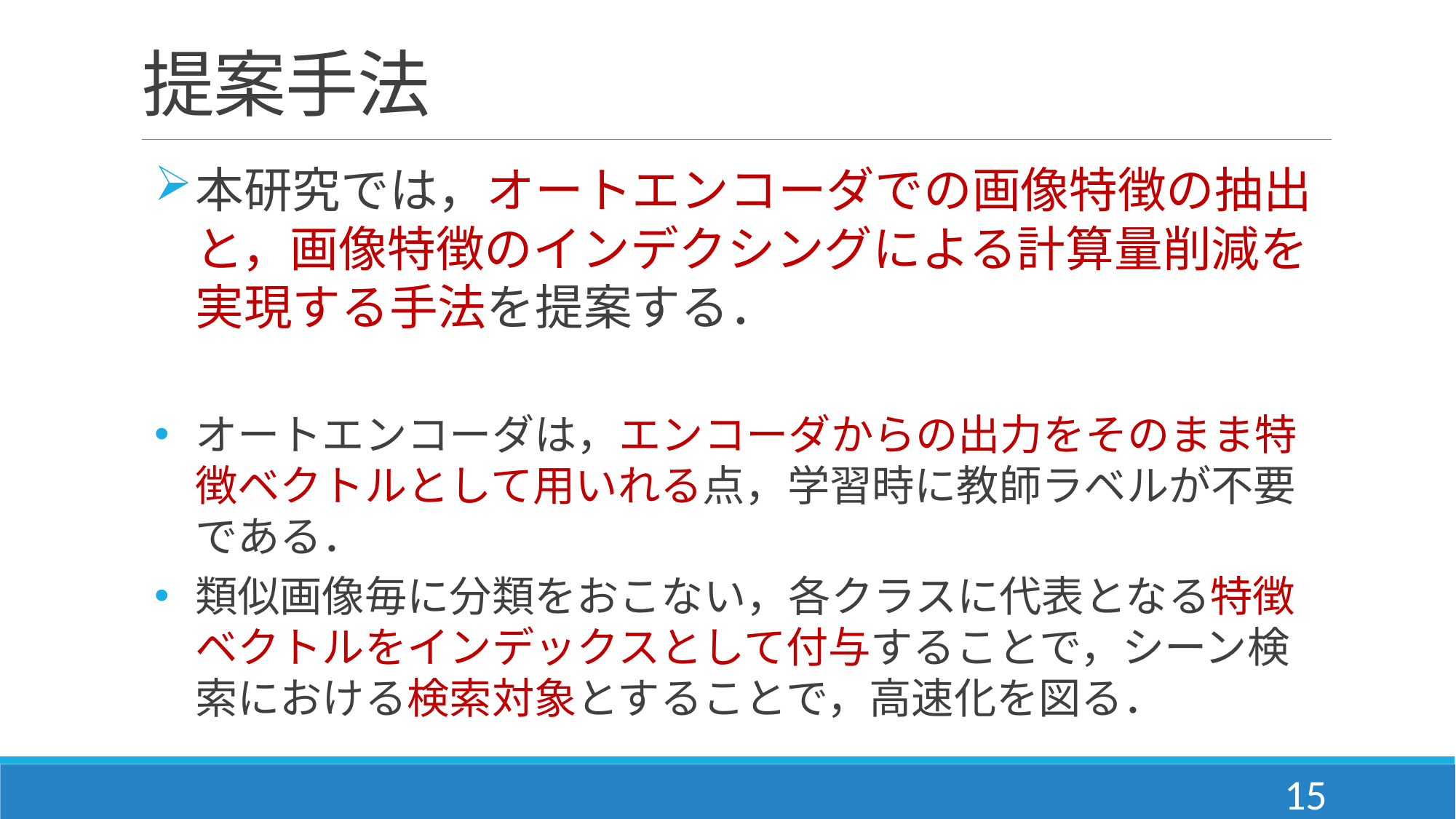

# 提案手法
本研究では，オートエンコーダでの画像特徴の抽出と，画像特徴のインデクシングによる計算量削減を実現する手法を提案する．

オートエンコーダは，エンコーダからの出力をそのまま特徴ベクトルとして用いれる点，学習時に教師ラベルが不要である．
類似画像毎に分類をおこない，各クラスに代表となる特徴ベクトルをインデックスとして付与することで，シーン検索における検索対象とすることで，高速化を図る．
15